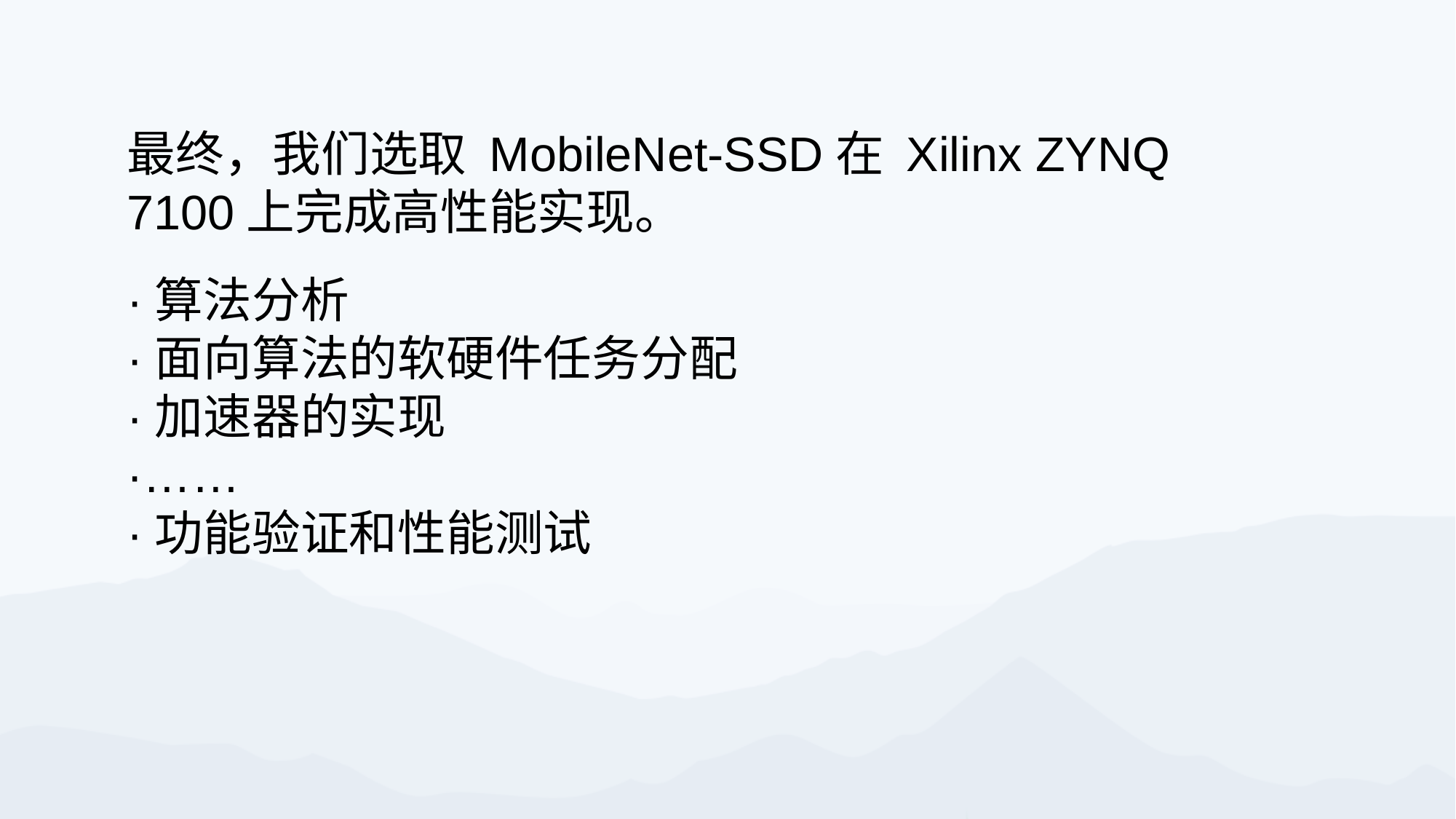

最终，我们选取 MobileNet-SSD在 Xilinx ZYNQ 7100上完成高性能实现。
·算法分析
·面向算法的软硬件任务分配
·加速器的实现
·……
·功能验证和性能测试